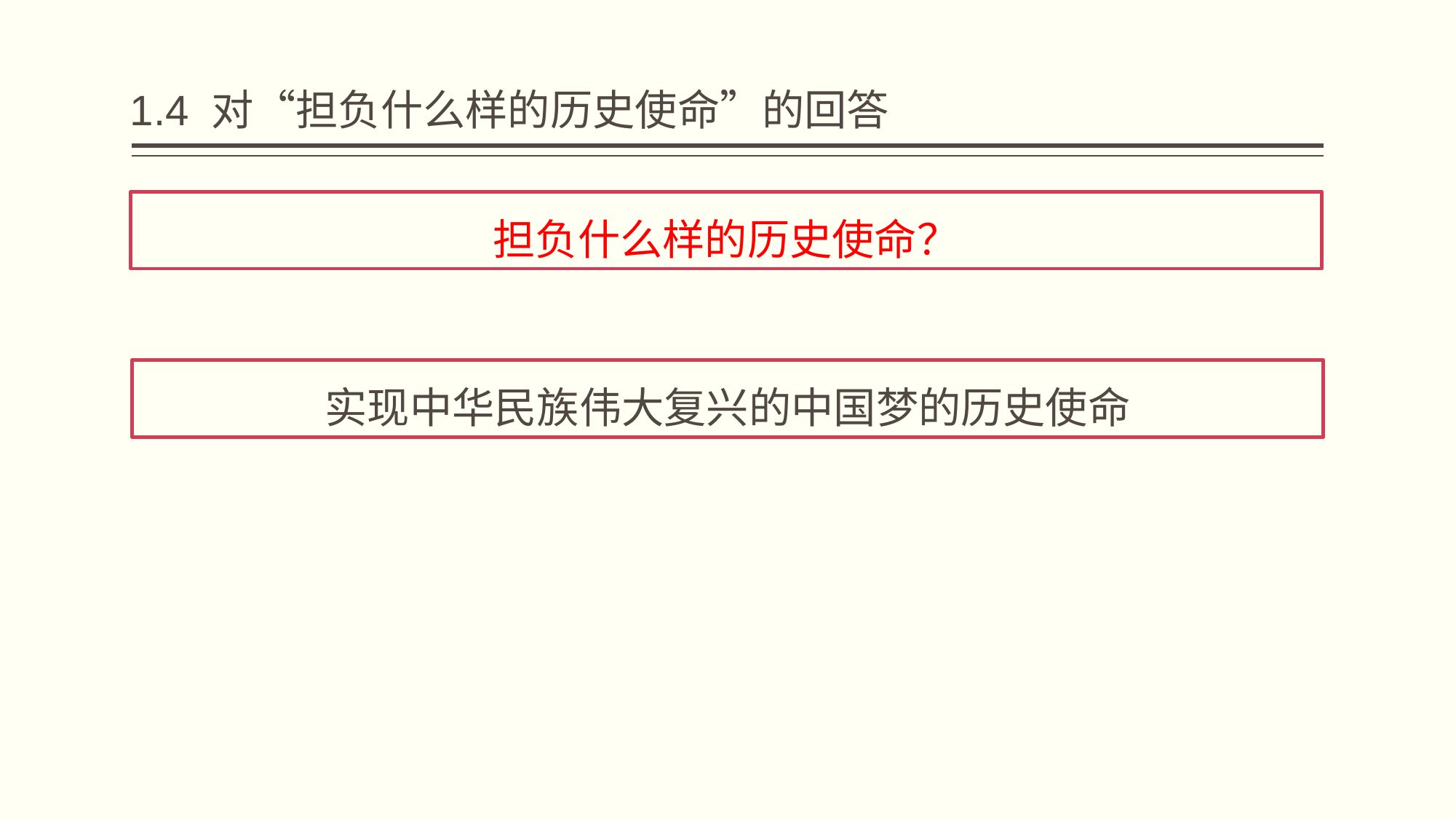

# 1.4 对“担负什么样的历史使命”的回答
担负什么样的历史使命？
实现中华民族伟大复兴的中国梦的历史使命